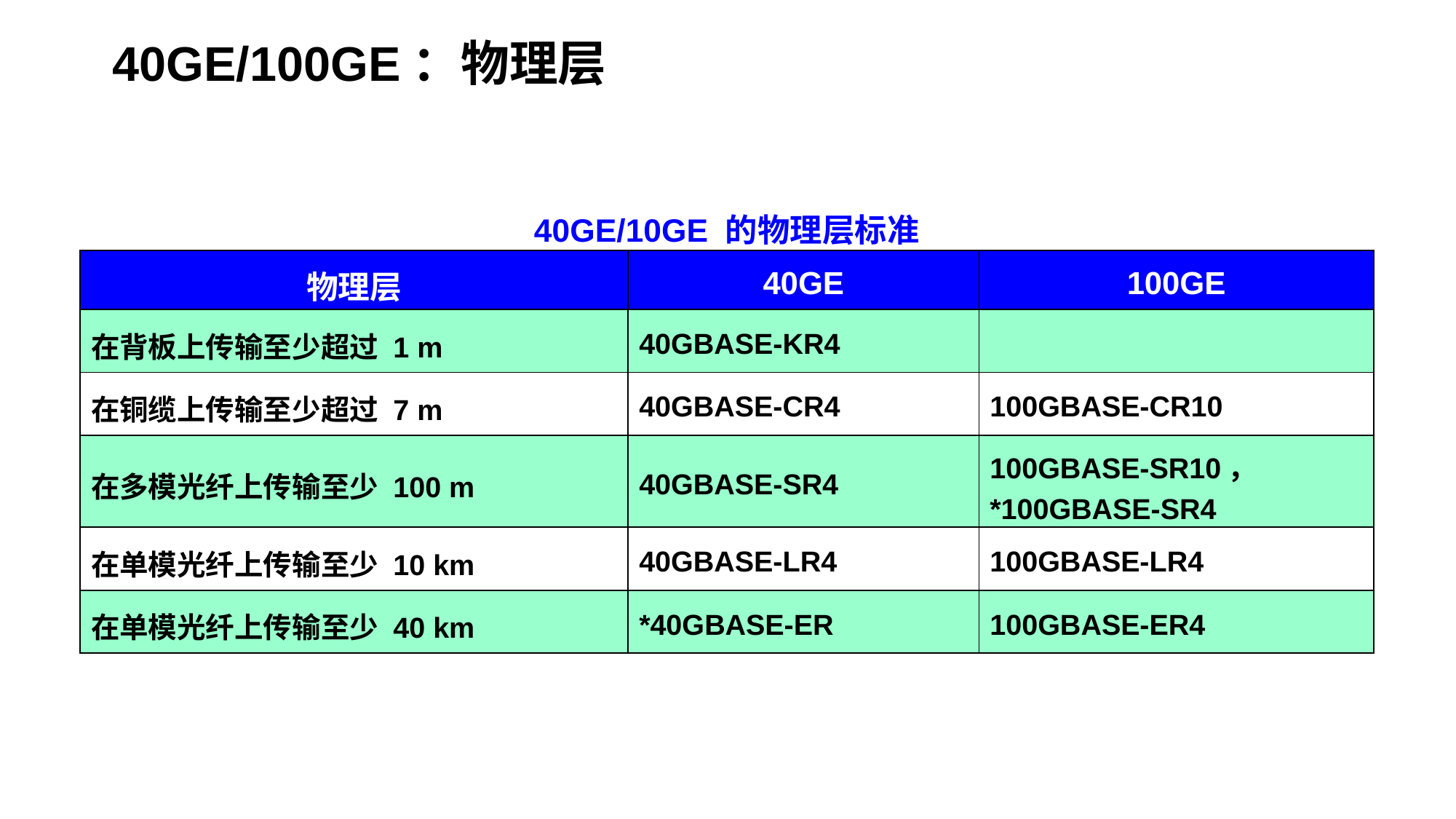

40GE/100GE：物理层
40GE/10GE 的物理层标准
| 物理层 | 40GE | 100GE |
| --- | --- | --- |
| 在背板上传输至少超过 1 m | 40GBASE-KR4 |  |
| 在铜缆上传输至少超过 7 m | 40GBASE-CR4 | 100GBASE-CR10 |
| 在多模光纤上传输至少 100 m | 40GBASE-SR4 | 100GBASE-SR10， \*100GBASE-SR4 |
| 在单模光纤上传输至少 10 km | 40GBASE-LR4 | 100GBASE-LR4 |
| 在单模光纤上传输至少 40 km | \*40GBASE-ER | 100GBASE-ER4 |